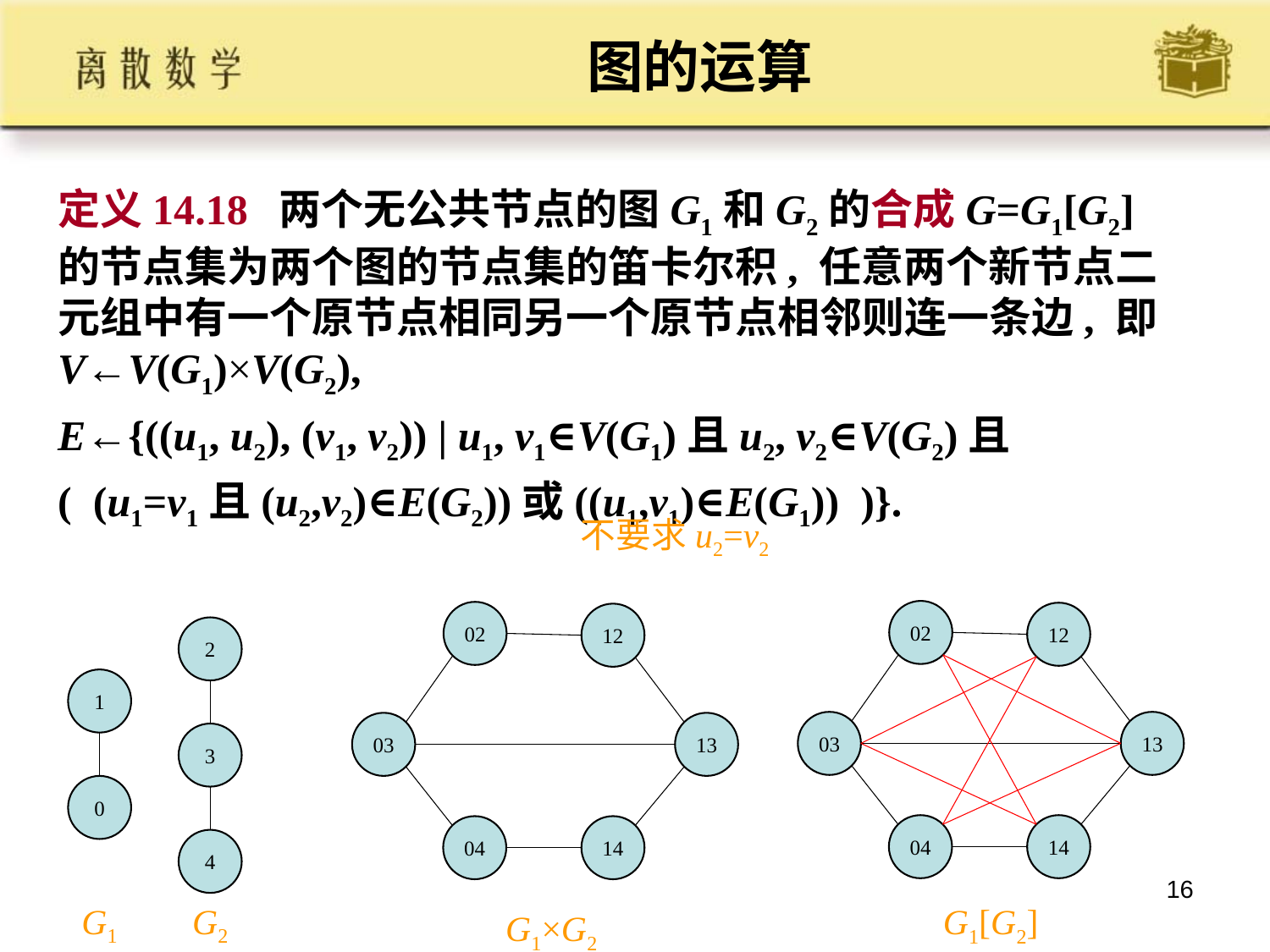

# 图的运算
定义14.18  两个无公共节点的图G1和G2的合成G=G1[G2]的节点集为两个图的节点集的笛卡尔积, 任意两个新节点二元组中有一个原节点相同另一个原节点相邻则连一条边, 即V←V(G1)×V(G2),
E←{((u1, u2), (v1, v2)) | u1, v1∈V(G1)且u2, v2∈V(G2)且
(  (u1=v1且(u2,v2)∈E(G2))或((u1,v1)∈E(G1))  )}.
不要求u2=v2
02
02
12
12
2
1
03
13
03
13
3
0
04
14
04
14
4
16
G1
G2
G1[G2]
G1×G2